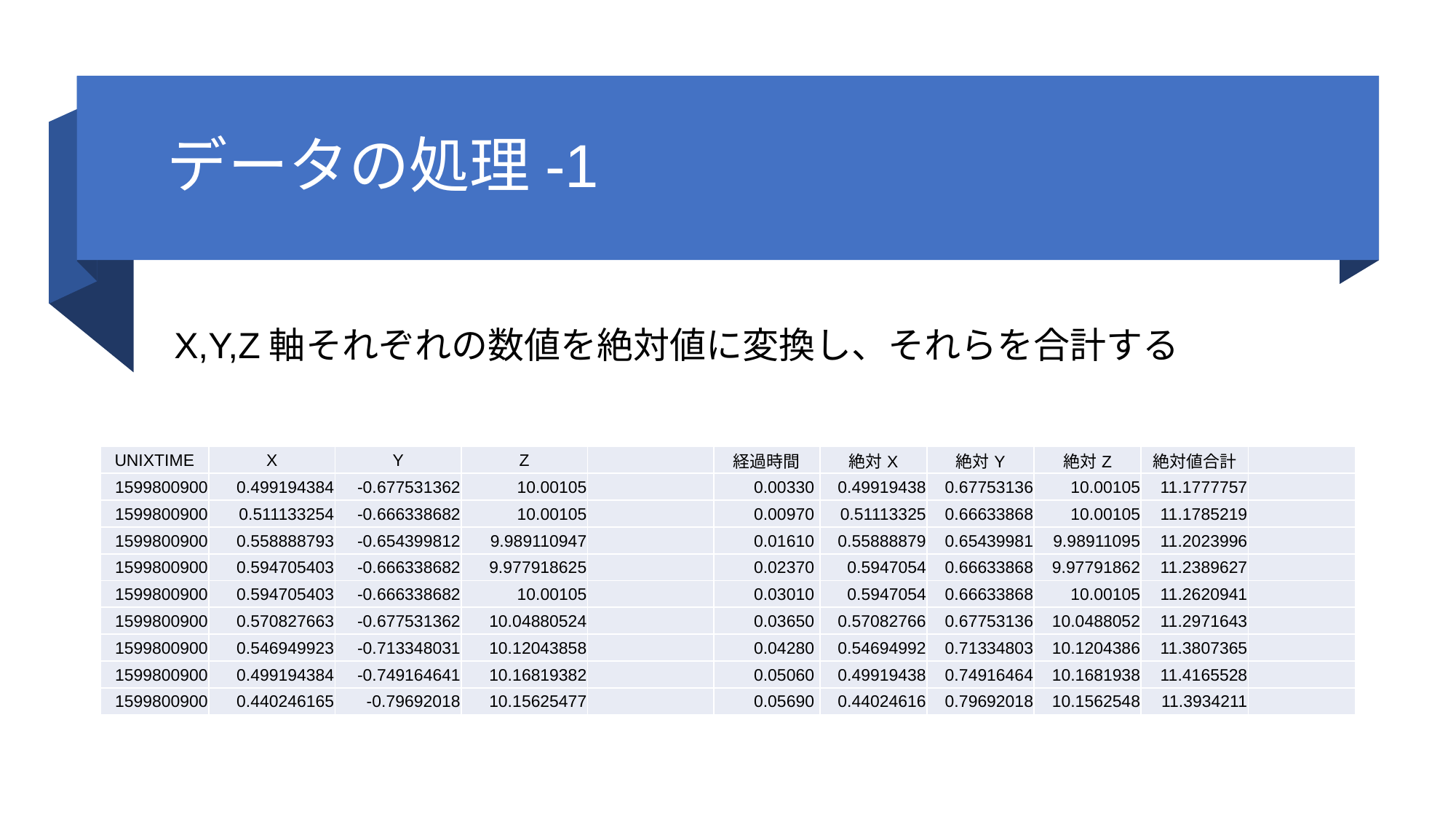

# データの処理-1

X,Y,Z軸それぞれの数値を絶対値に変換し、それらを合計する

| UNIXTIME | X | Y | Z |  | 経過時間 | 絶対X | 絶対Y | 絶対Z | 絶対値合計 |  |
| --- | --- | --- | --- | --- | --- | --- | --- | --- | --- | --- |
| 1599800900 | 0.499194384 | -0.677531362 | 10.00105 |  | 0.00330 | 0.49919438 | 0.67753136 | 10.00105 | 11.1777757 |  |
| 1599800900 | 0.511133254 | -0.666338682 | 10.00105 |  | 0.00970 | 0.51113325 | 0.66633868 | 10.00105 | 11.1785219 |  |
| 1599800900 | 0.558888793 | -0.654399812 | 9.989110947 |  | 0.01610 | 0.55888879 | 0.65439981 | 9.98911095 | 11.2023996 |  |
| 1599800900 | 0.594705403 | -0.666338682 | 9.977918625 |  | 0.02370 | 0.5947054 | 0.66633868 | 9.97791862 | 11.2389627 |  |
| 1599800900 | 0.594705403 | -0.666338682 | 10.00105 |  | 0.03010 | 0.5947054 | 0.66633868 | 10.00105 | 11.2620941 |  |
| 1599800900 | 0.570827663 | -0.677531362 | 10.04880524 |  | 0.03650 | 0.57082766 | 0.67753136 | 10.0488052 | 11.2971643 |  |
| 1599800900 | 0.546949923 | -0.713348031 | 10.12043858 |  | 0.04280 | 0.54694992 | 0.71334803 | 10.1204386 | 11.3807365 |  |
| 1599800900 | 0.499194384 | -0.749164641 | 10.16819382 |  | 0.05060 | 0.49919438 | 0.74916464 | 10.1681938 | 11.4165528 |  |
| 1599800900 | 0.440246165 | -0.79692018 | 10.15625477 |  | 0.05690 | 0.44024616 | 0.79692018 | 10.1562548 | 11.3934211 |  |